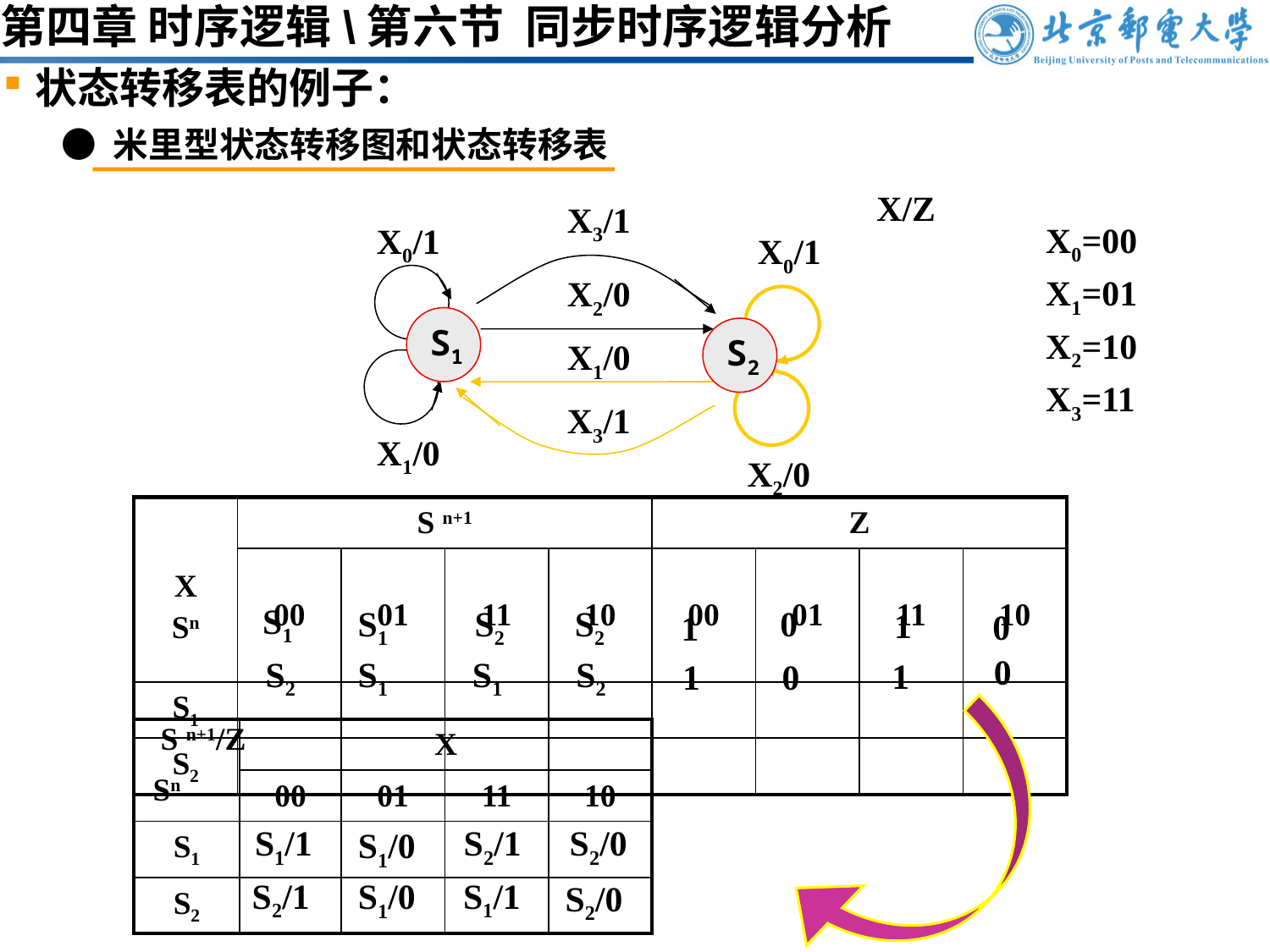

第四章 时序逻辑\第六节  同步时序逻辑分析
状态转移表的例子：
● 米里型状态转移图和状态转移表

X/Z
X3/1
X0/1
X0/1

X2/0

S1

S2

X1/0

X3/1
X1/0
X2/0
X0=00
X1=01
X2=10
X3=11
| X Sn | S n+1 |  |  |  | Z |  |  |  |
| --- | --- | --- | --- | --- | --- | --- | --- | --- |
|  | 00 | 01 | 11 | 10 | 00 | 01 | 11 | 10 |
| S1 |  |  |  |  |  |  |  |  |
| S2 |  |  |  |  |  |  |  |  |
S1
S1
S2
S2
0
1
0
1
0
S2
S1
S1
S2
1
1
0

S n+1/Z
|  | X |  |  |  |
| --- | --- | --- | --- | --- |
|  | 00 | 01 | 11 | 10 |
| S1 |  |  |  |  |
| S2 |  |  |  |  |
Sn
S1/1
S2/1
S2/0
S1/0
S2/1
S1/1
S1/0
S2/0